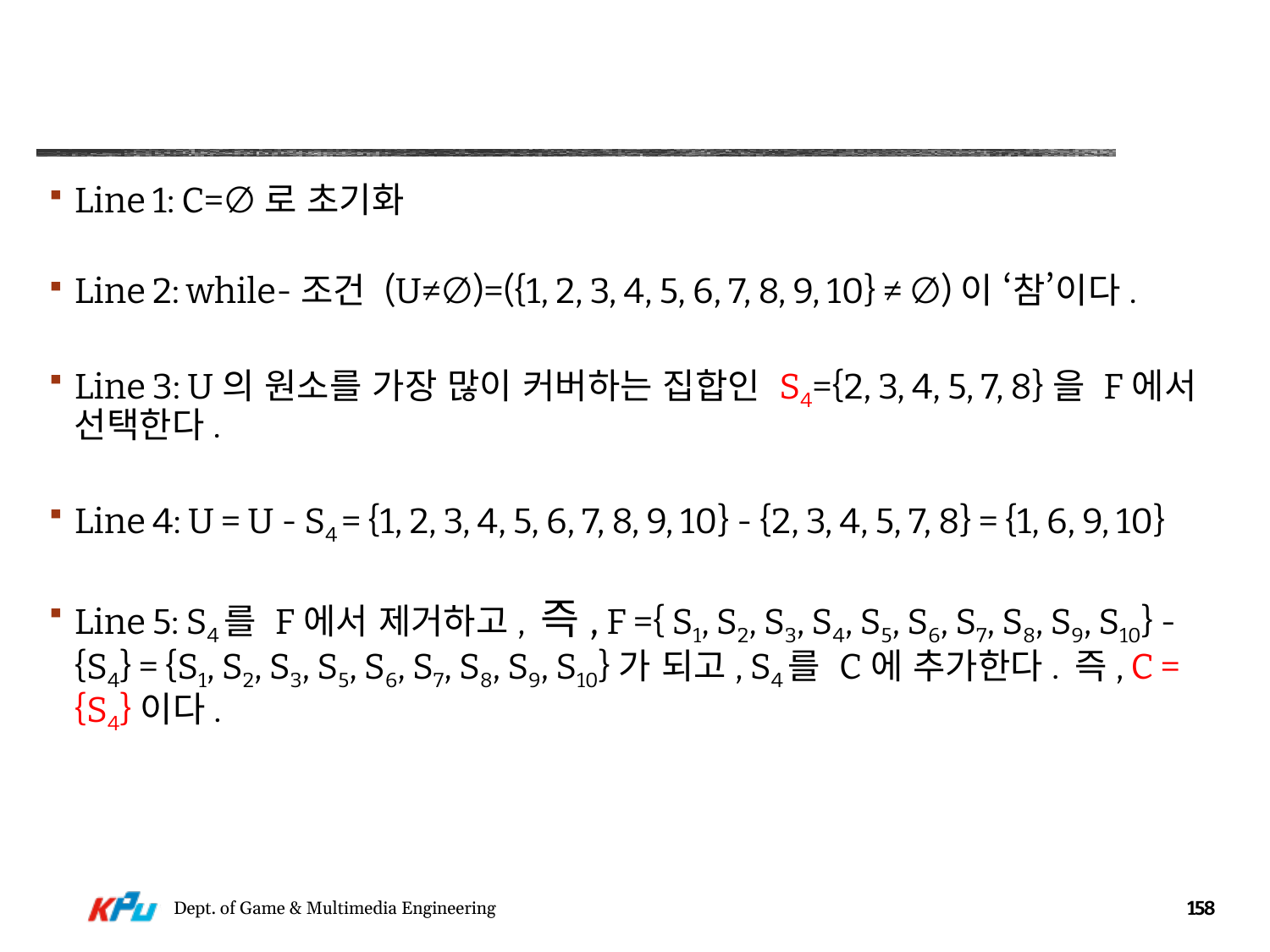

#
Line 1: C=∅로 초기화
Line 2: while-조건 (U≠∅)=({1, 2, 3, 4, 5, 6, 7, 8, 9, 10} ≠ ∅)이 ‘참’이다.
Line 3: U의 원소를 가장 많이 커버하는 집합인 S4={2, 3, 4, 5, 7, 8}을 F에서 선택한다.
Line 4: U = U - S4 = {1, 2, 3, 4, 5, 6, 7, 8, 9, 10} - {2, 3, 4, 5, 7, 8} = {1, 6, 9, 10}
Line 5: S4를 F에서 제거하고, 즉, F ={ S1, S2, S3, S4, S5, S6, S7, S8, S9, S10} - {S4} = {S1, S2, S3, S5, S6, S7, S8, S9, S10}가 되고, S4를 C에 추가한다. 즉, C = {S4}이다.
Dept. of Game & Multimedia Engineering
158